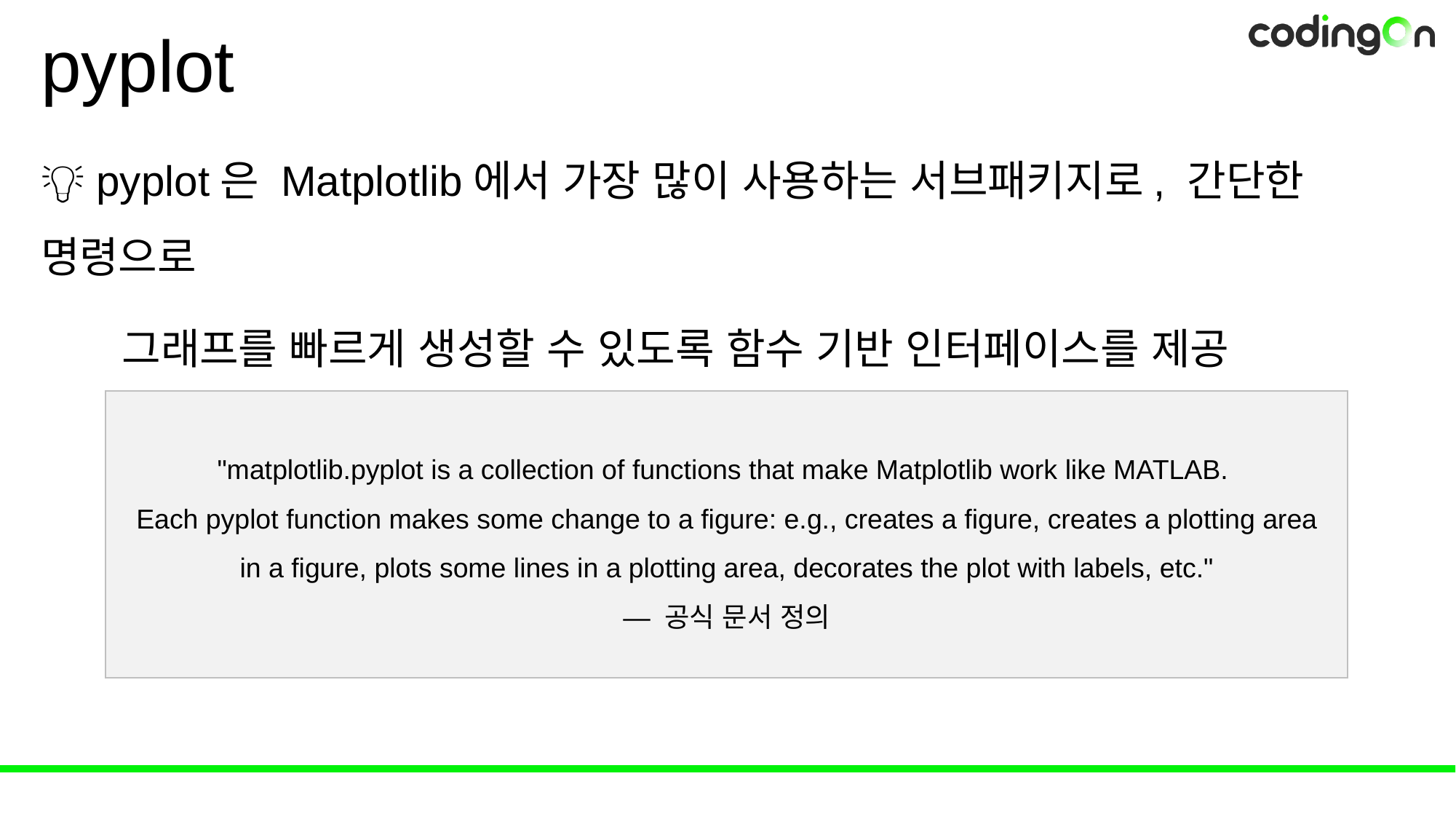

# pyplot
💡 pyplot은 Matplotlib에서 가장 많이 사용하는 서브패키지로, 간단한 명령으로
      그래프를 빠르게 생성할 수 있도록 함수 기반 인터페이스를 제공
"matplotlib.pyplot is a collection of functions that make Matplotlib work like MATLAB.
Each pyplot function makes some change to a figure: e.g., creates a figure, creates a plotting area
in a figure, plots some lines in a plotting area, decorates the plot with labels, etc."
— 공식 문서 정의